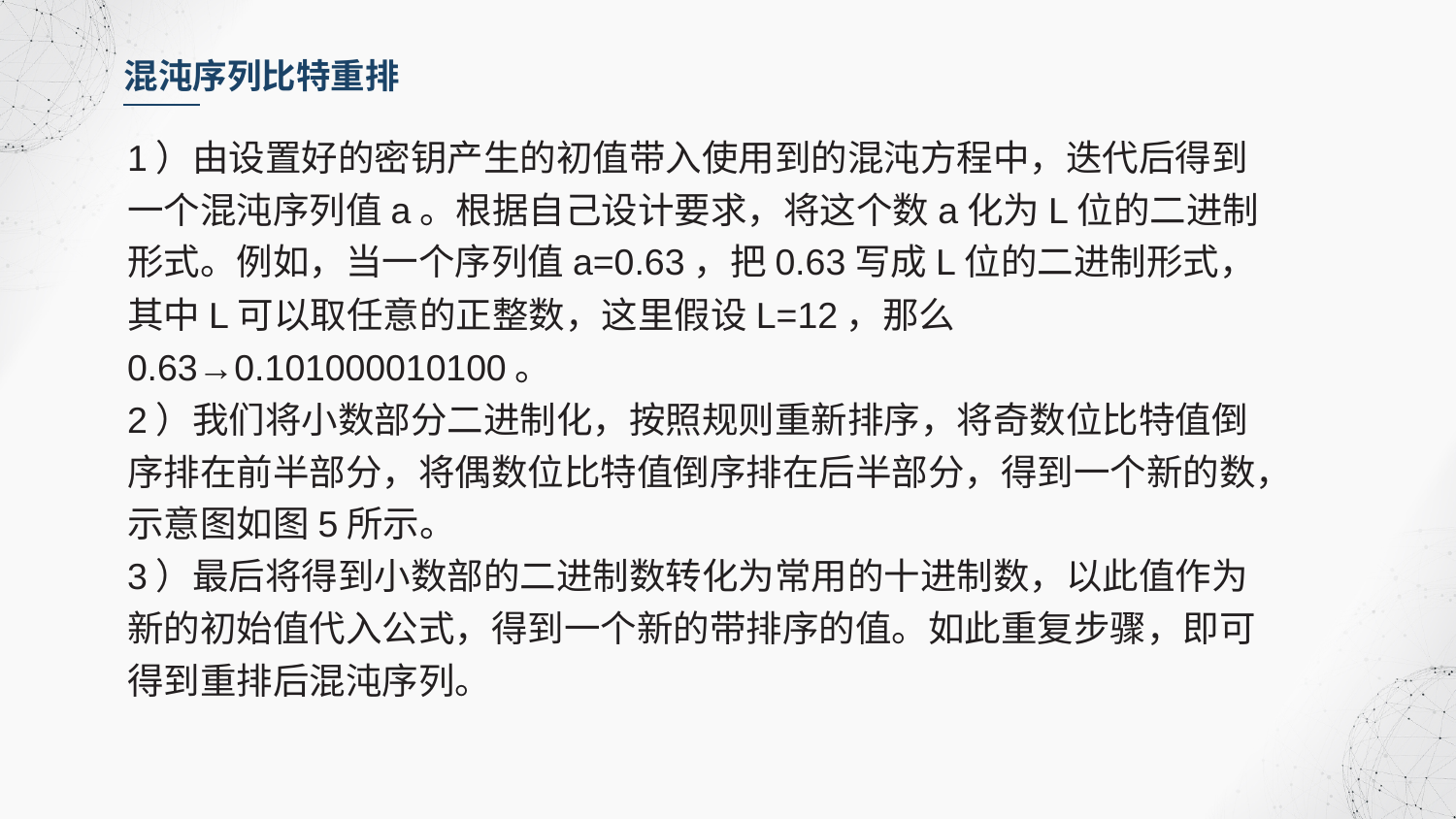

混沌序列比特重排
1）由设置好的密钥产生的初值带入使用到的混沌方程中，迭代后得到一个混沌序列值a。根据自己设计要求，将这个数a化为L位的二进制形式。例如，当一个序列值a=0.63，把0.63写成L位的二进制形式，其中L可以取任意的正整数，这里假设L=12，那么0.63→0.101000010100。
2）我们将小数部分二进制化，按照规则重新排序，将奇数位比特值倒序排在前半部分，将偶数位比特值倒序排在后半部分，得到一个新的数，示意图如图5所示。
3）最后将得到小数部的二进制数转化为常用的十进制数，以此值作为新的初始值代入公式，得到一个新的带排序的值。如此重复步骤，即可得到重排后混沌序列。